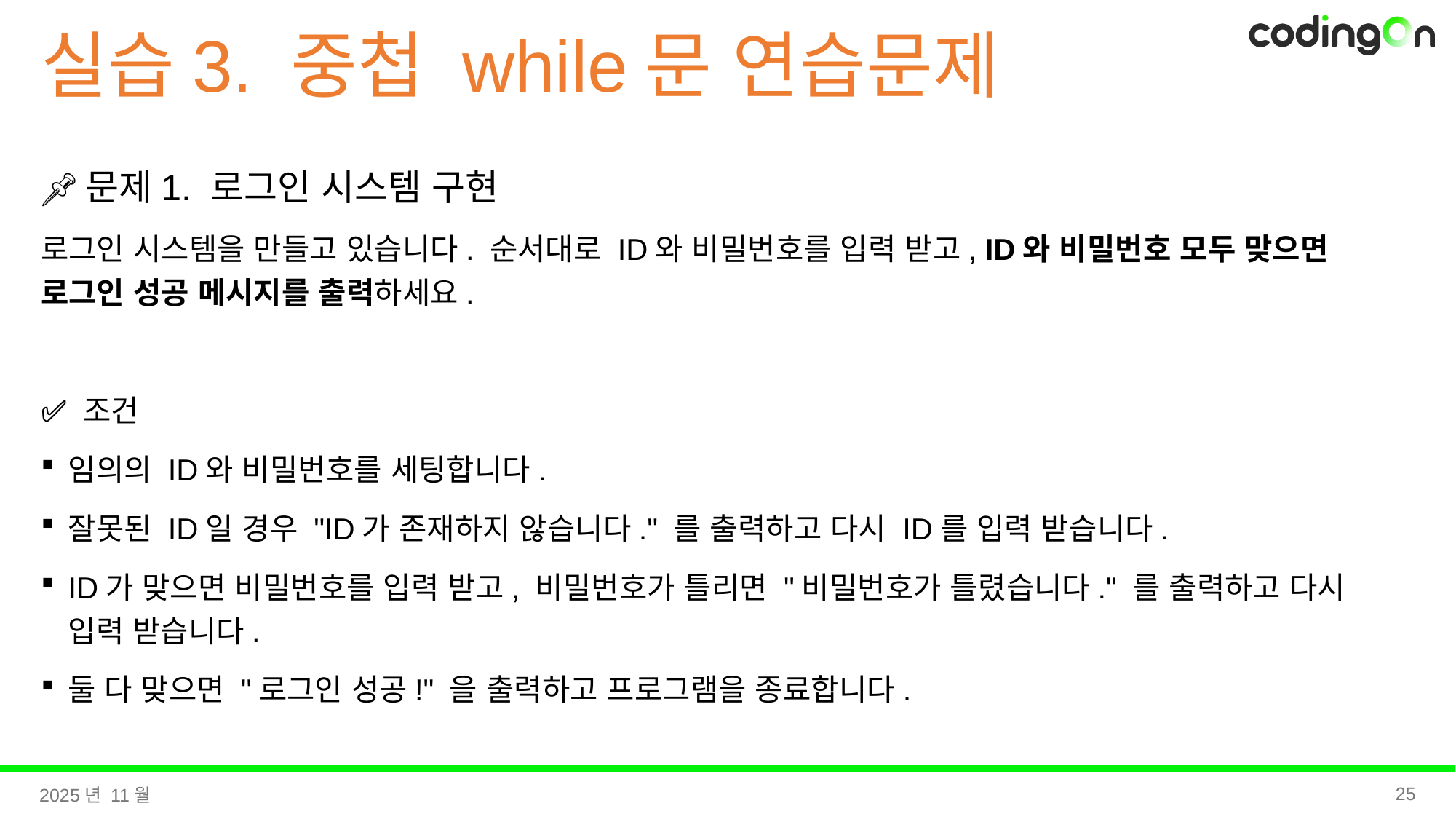

실습3. 중첩 while문 연습문제
📌문제1. 로그인 시스템 구현
로그인 시스템을 만들고 있습니다. 순서대로 ID와 비밀번호를 입력 받고, ID와 비밀번호 모두 맞으면 로그인 성공 메시지를 출력하세요.

✅ 조건
임의의 ID와 비밀번호를 세팅합니다.
잘못된 ID일 경우 "ID가 존재하지 않습니다." 를 출력하고 다시 ID를 입력 받습니다.
ID가 맞으면 비밀번호를 입력 받고, 비밀번호가 틀리면 "비밀번호가 틀렸습니다." 를 출력하고 다시 입력 받습니다.
둘 다 맞으면 "로그인 성공!" 을 출력하고 프로그램을 종료합니다.
25
2025년 11월